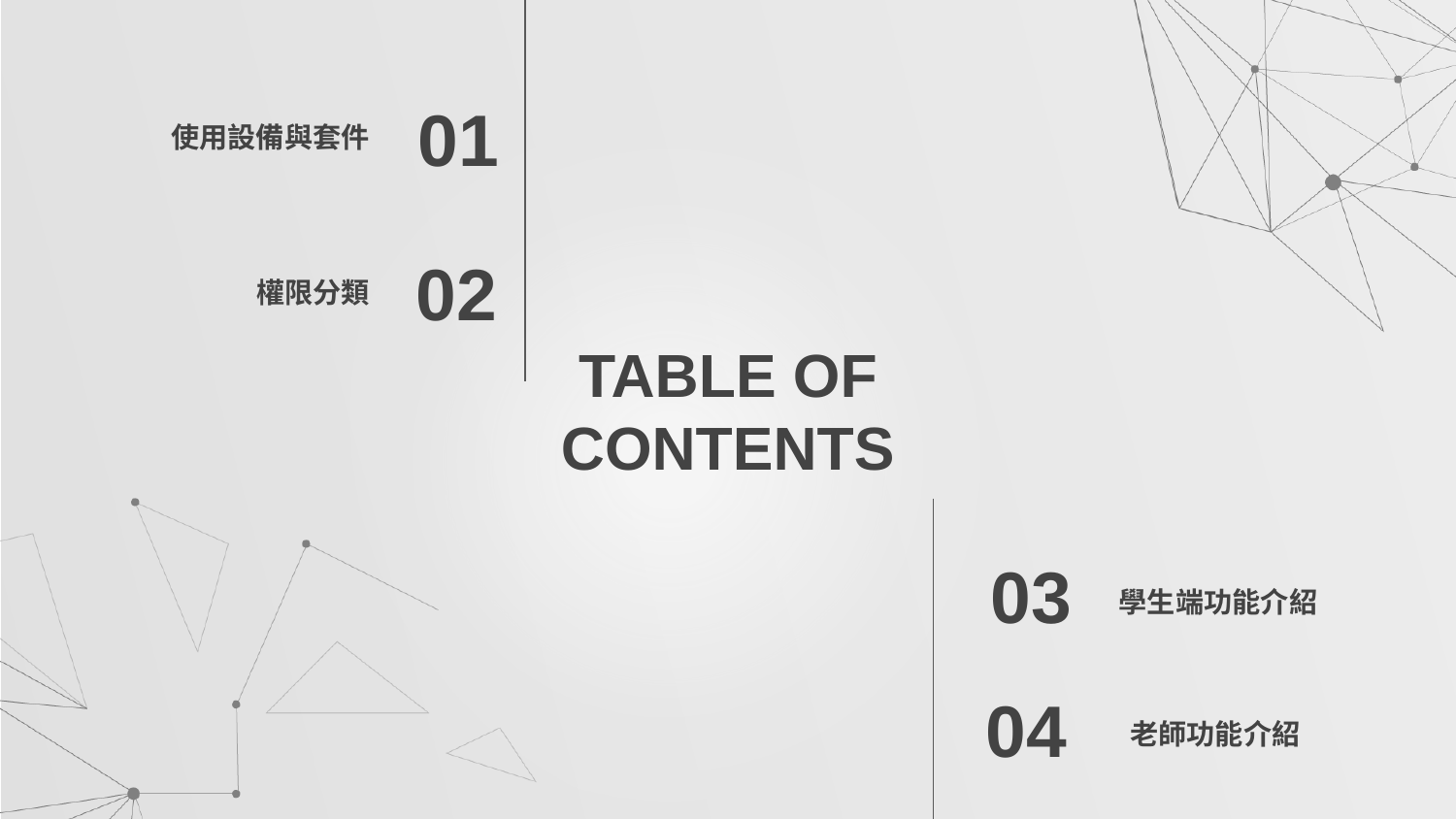

使用設備與套件
01
02
權限分類
# TABLE OF CONTENTS
03
學生端功能介紹
老師功能介紹
04